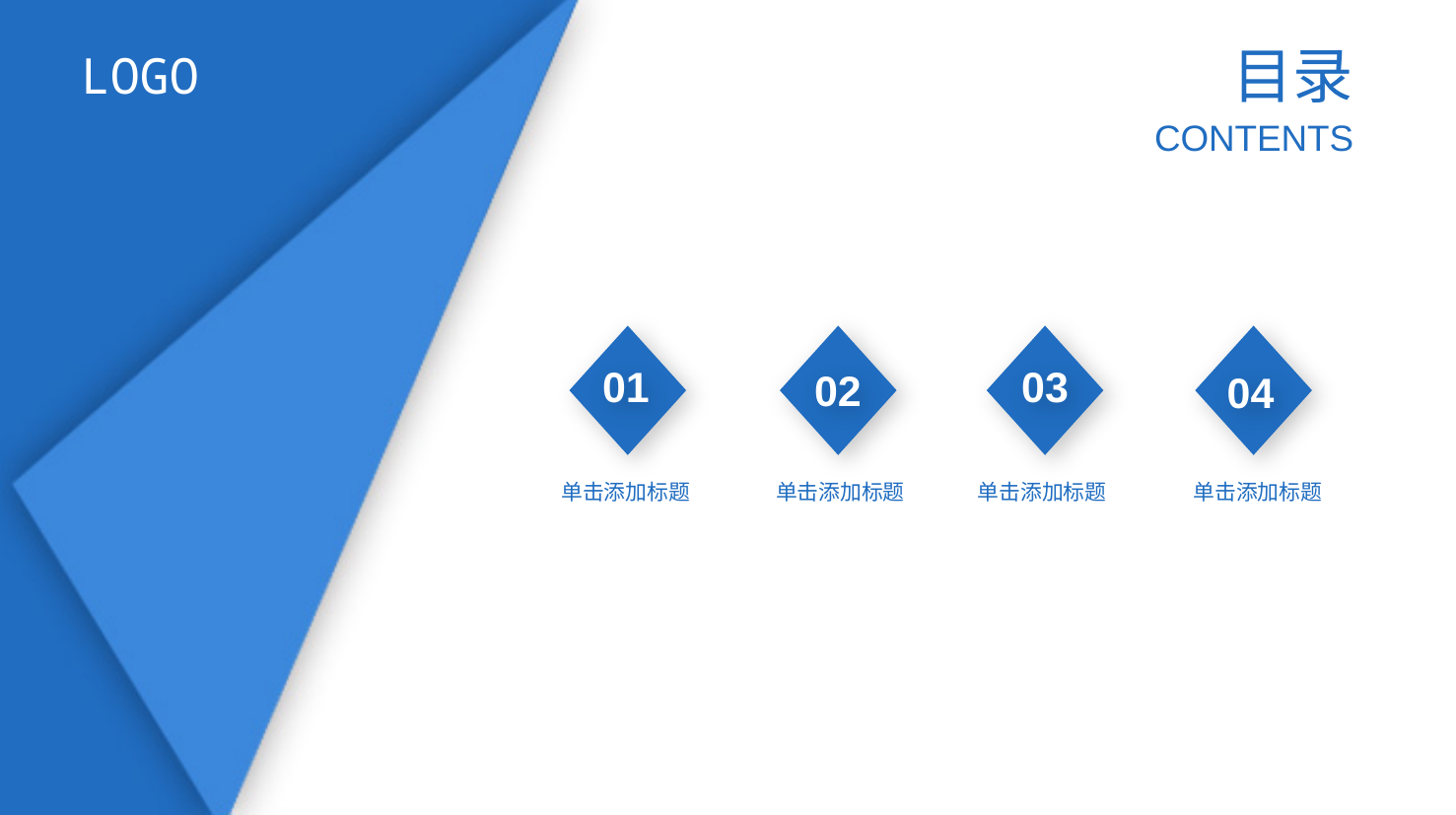

目录
LOGO

CONTENTS

01

02

03

04
单击添加标题
单击添加标题
单击添加标题
单击添加标题